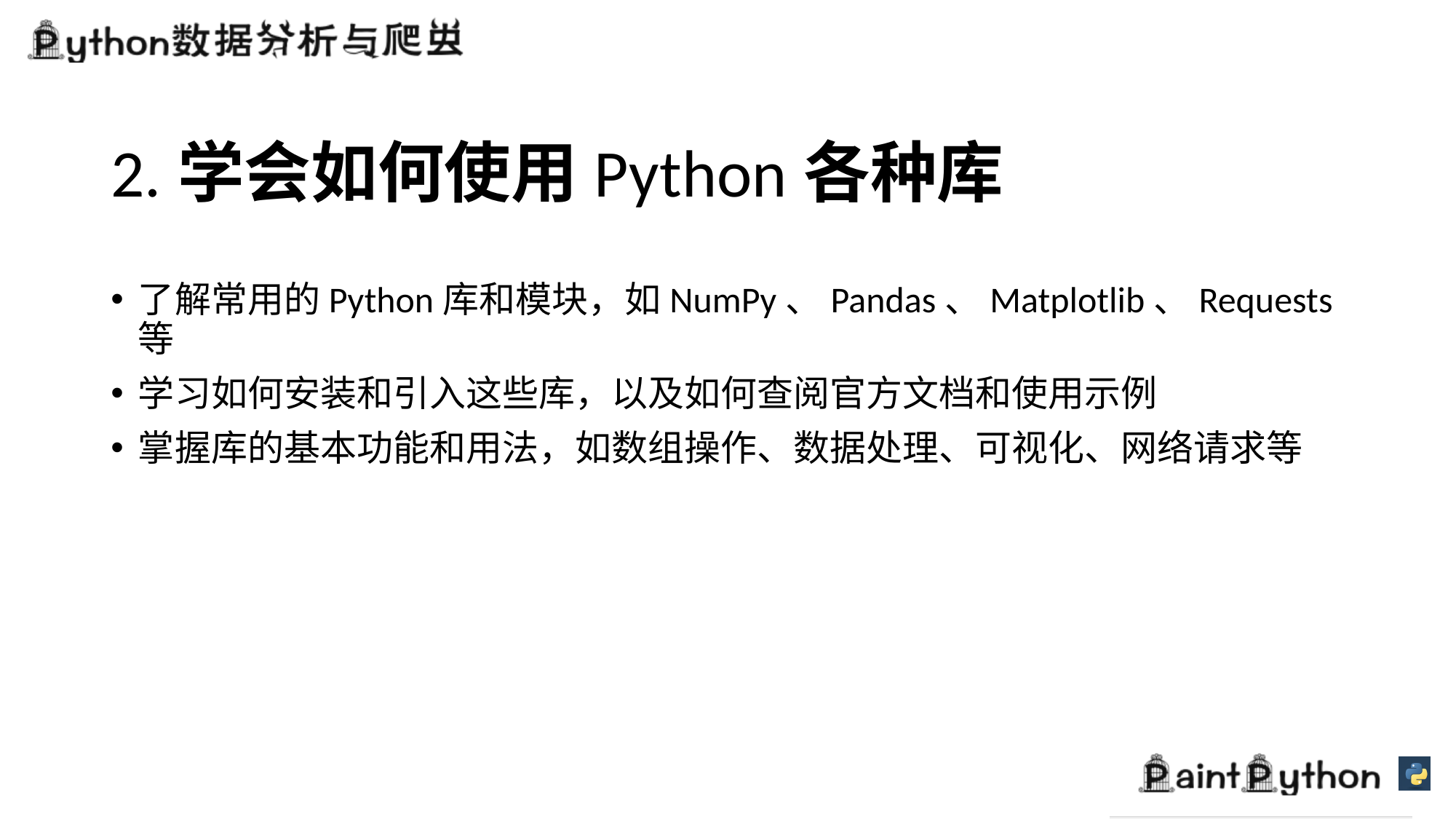

# 2.学会如何使用Python各种库
了解常用的Python库和模块，如NumPy、Pandas、Matplotlib、Requests等
学习如何安装和引入这些库，以及如何查阅官方文档和使用示例
掌握库的基本功能和用法，如数组操作、数据处理、可视化、网络请求等